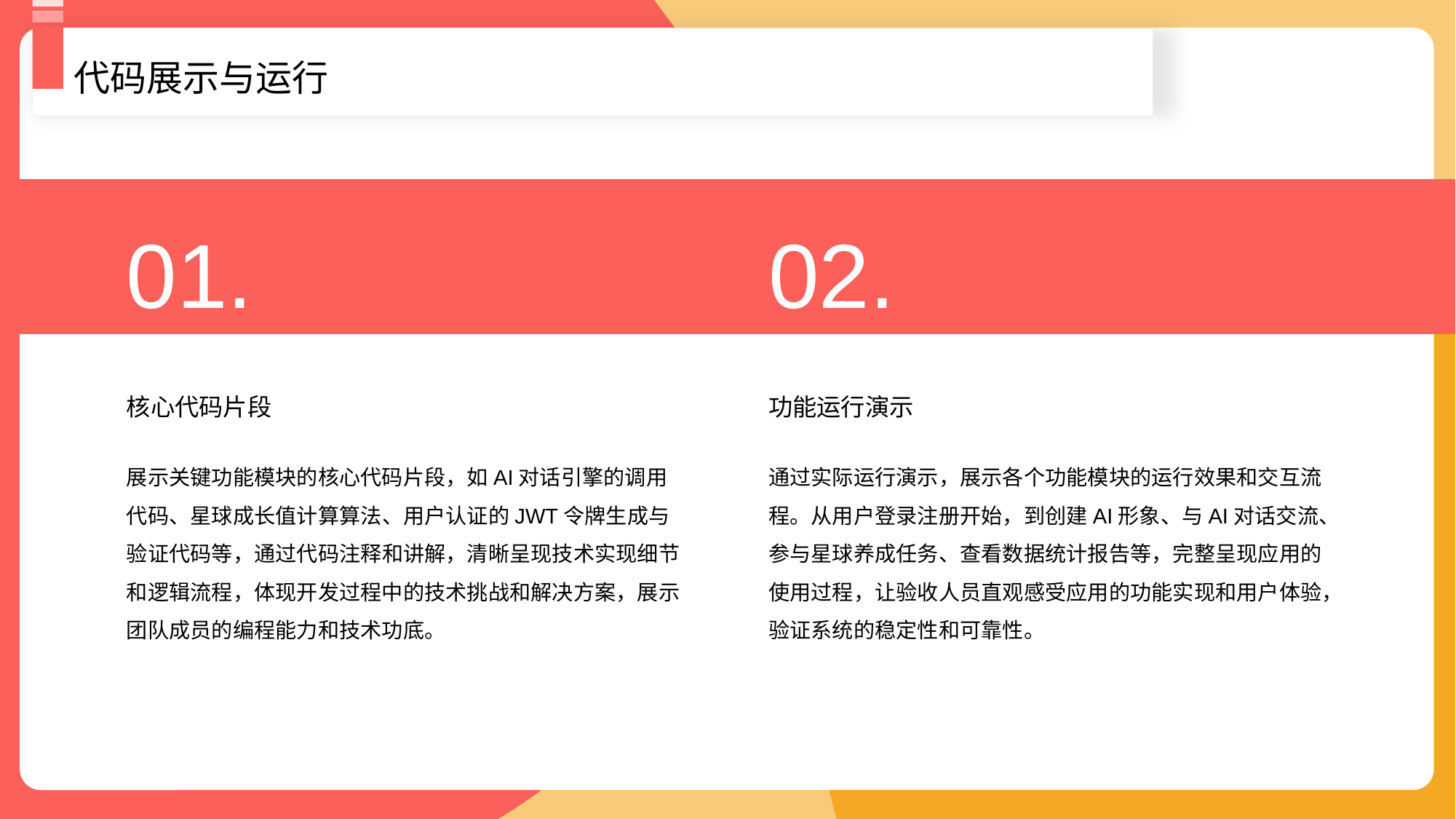

代码展示与运行

01.
02.
核心代码片段
功能运行演示
展示关键功能模块的核心代码片段，如AI对话引擎的调用代码、星球成长值计算算法、用户认证的JWT令牌生成与验证代码等，通过代码注释和讲解，清晰呈现技术实现细节和逻辑流程，体现开发过程中的技术挑战和解决方案，展示团队成员的编程能力和技术功底。
通过实际运行演示，展示各个功能模块的运行效果和交互流程。从用户登录注册开始，到创建AI形象、与AI对话交流、参与星球养成任务、查看数据统计报告等，完整呈现应用的使用过程，让验收人员直观感受应用的功能实现和用户体验，验证系统的稳定性和可靠性。